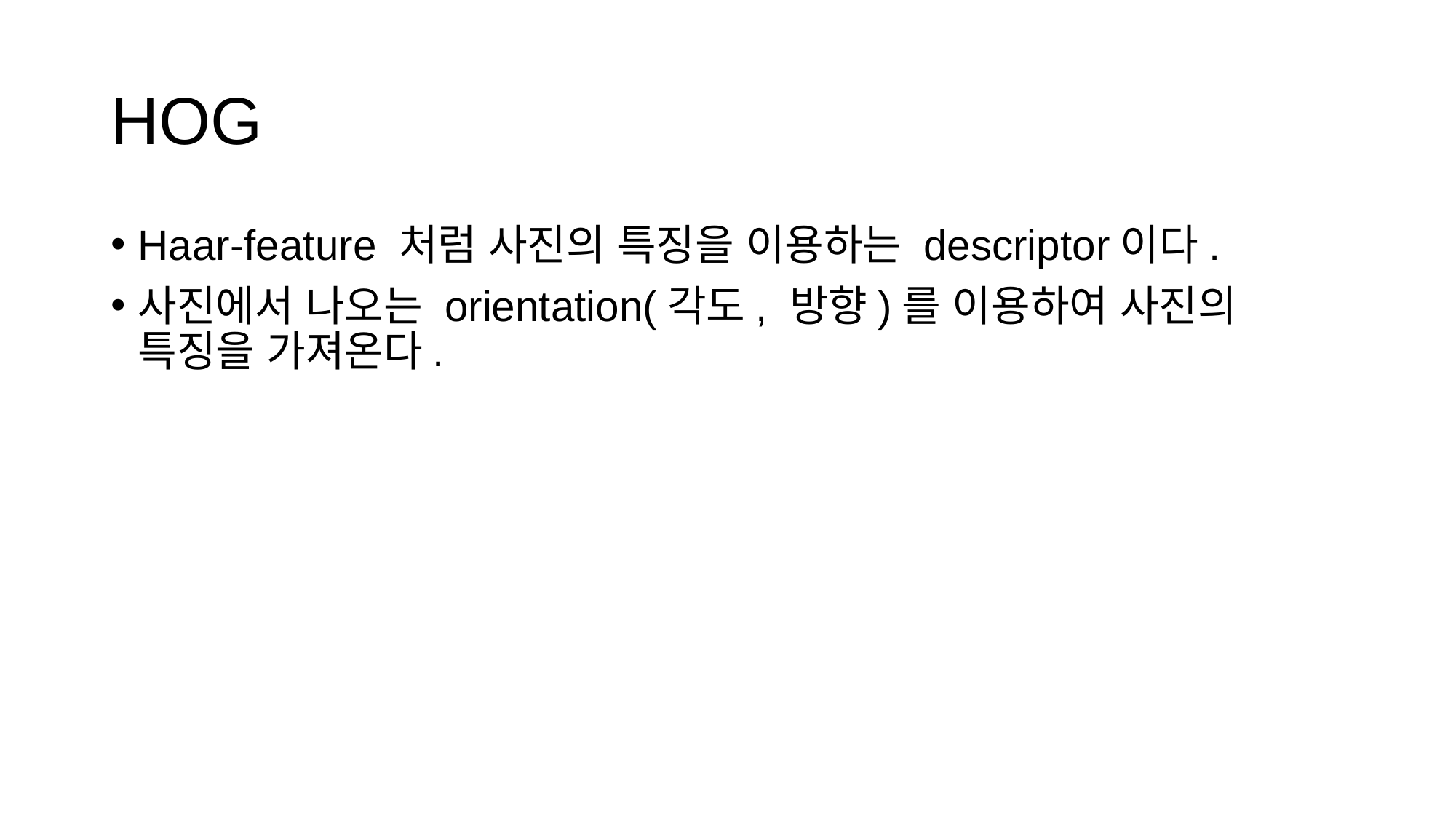

# HOG
Haar-feature 처럼 사진의 특징을 이용하는 descriptor이다.
사진에서 나오는 orientation(각도, 방향)를 이용하여 사진의 특징을 가져온다.